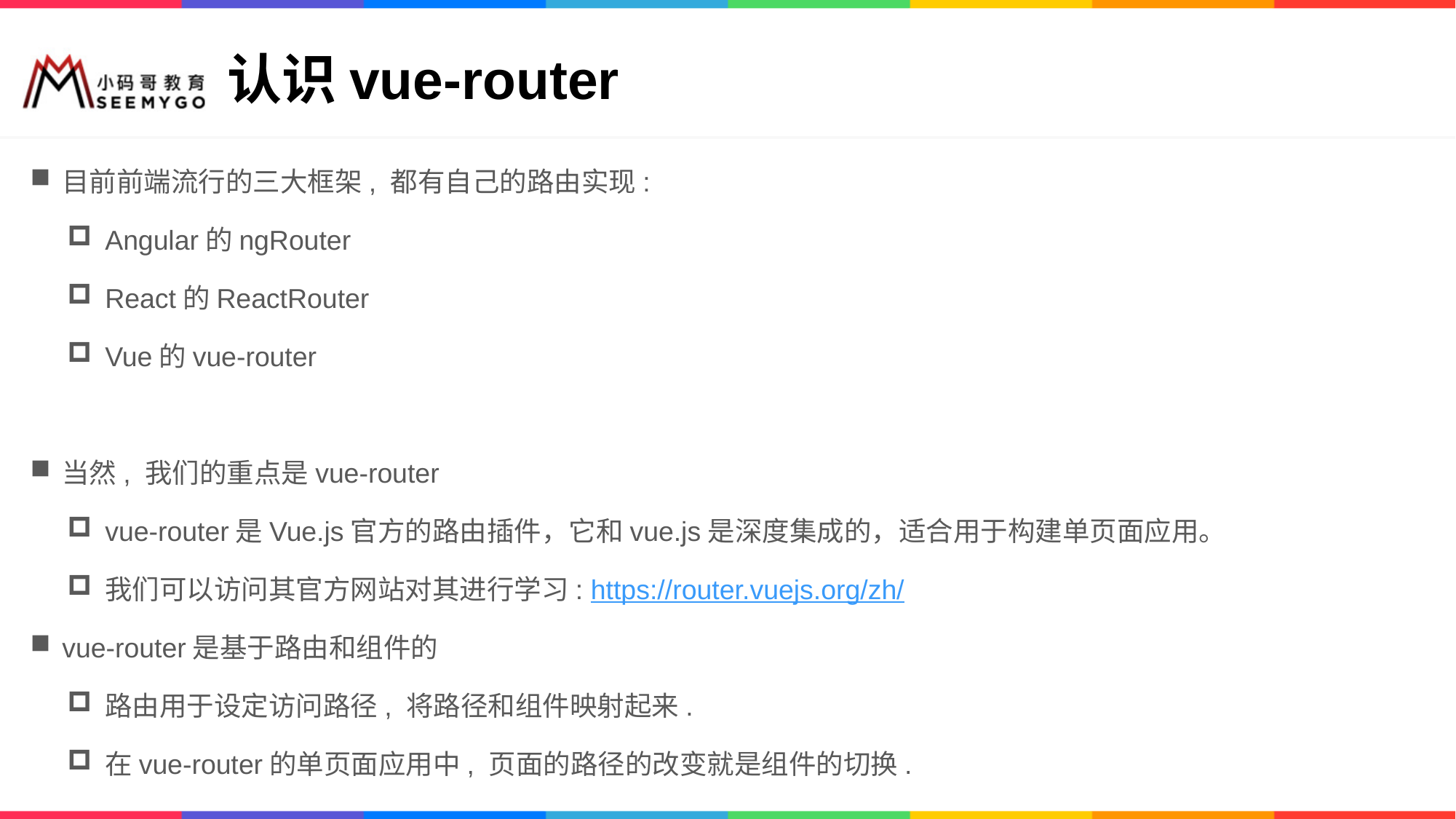

# 认识vue-router
目前前端流行的三大框架, 都有自己的路由实现:
Angular的ngRouter
React的ReactRouter
Vue的vue-router

当然, 我们的重点是vue-router
vue-router是Vue.js官方的路由插件，它和vue.js是深度集成的，适合用于构建单页面应用。
我们可以访问其官方网站对其进行学习: https://router.vuejs.org/zh/
vue-router是基于路由和组件的
路由用于设定访问路径, 将路径和组件映射起来.
在vue-router的单页面应用中, 页面的路径的改变就是组件的切换.